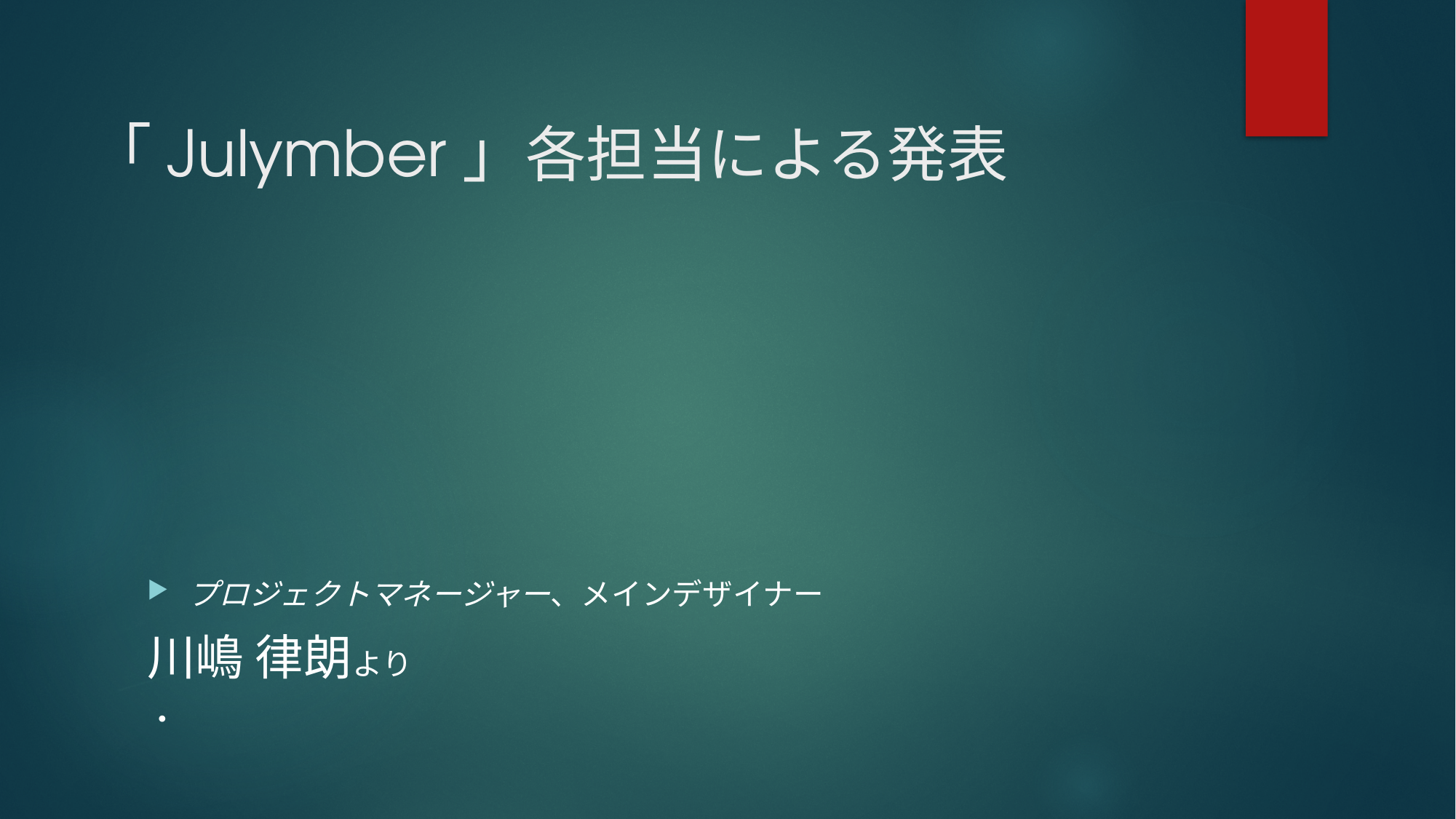

# 「Julymber」各担当による発表

プロジェクトマネージャー、メインデザイナー
川嶋 律朗より
・